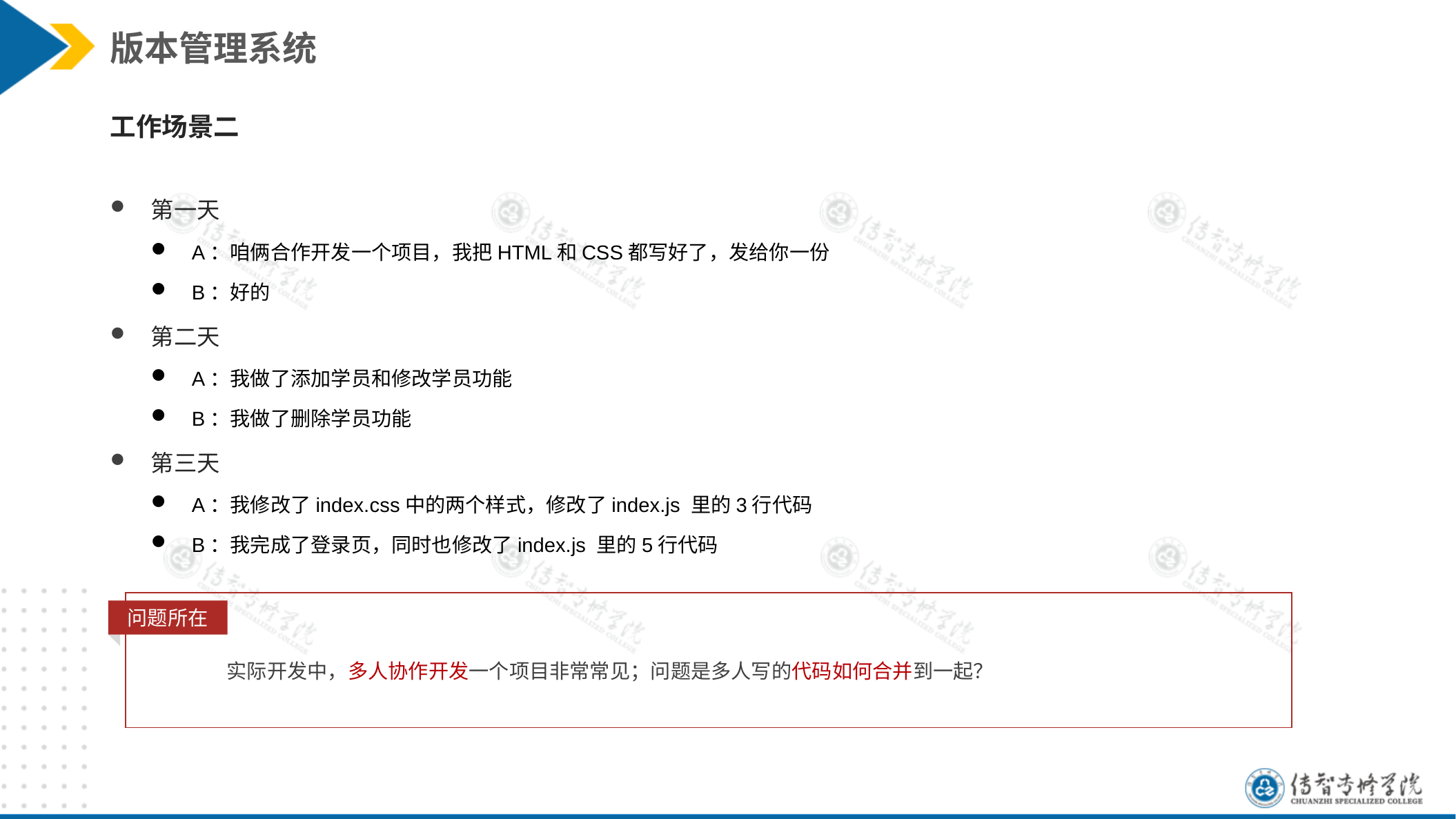

版本管理系统
工作场景二

第一天
A：咱俩合作开发一个项目，我把HTML和CSS都写好了，发给你一份
B：好的
第二天
A：我做了添加学员和修改学员功能
B：我做了删除学员功能
第三天
A：我修改了index.css中的两个样式，修改了index.js 里的3行代码
B：我完成了登录页，同时也修改了index.js 里的5行代码

问题所在

实际开发中，多人协作开发一个项目非常常见；问题是多人写的代码如何合并到一起？